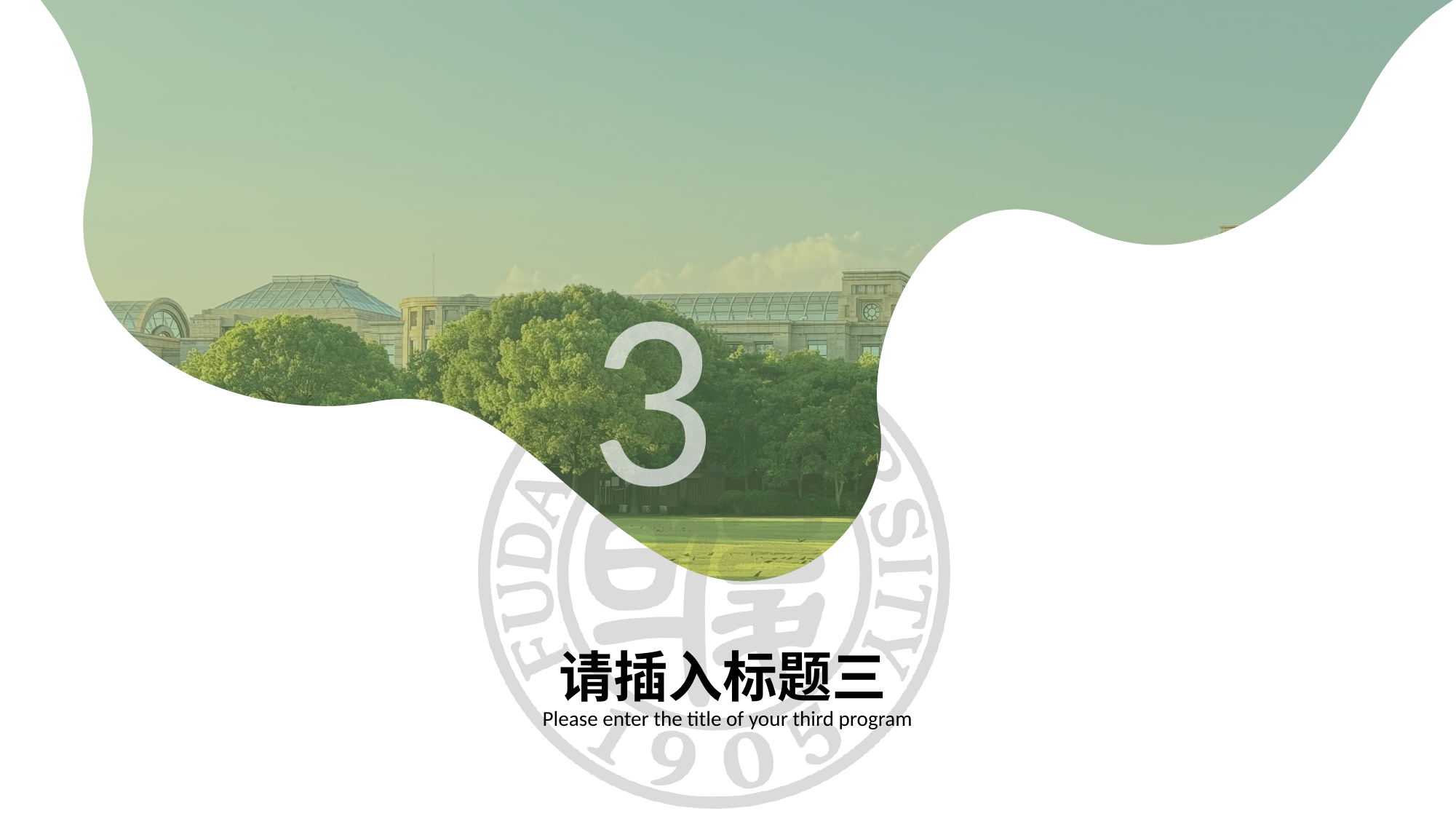

3
请插入标题三
Please enter the title of your third program